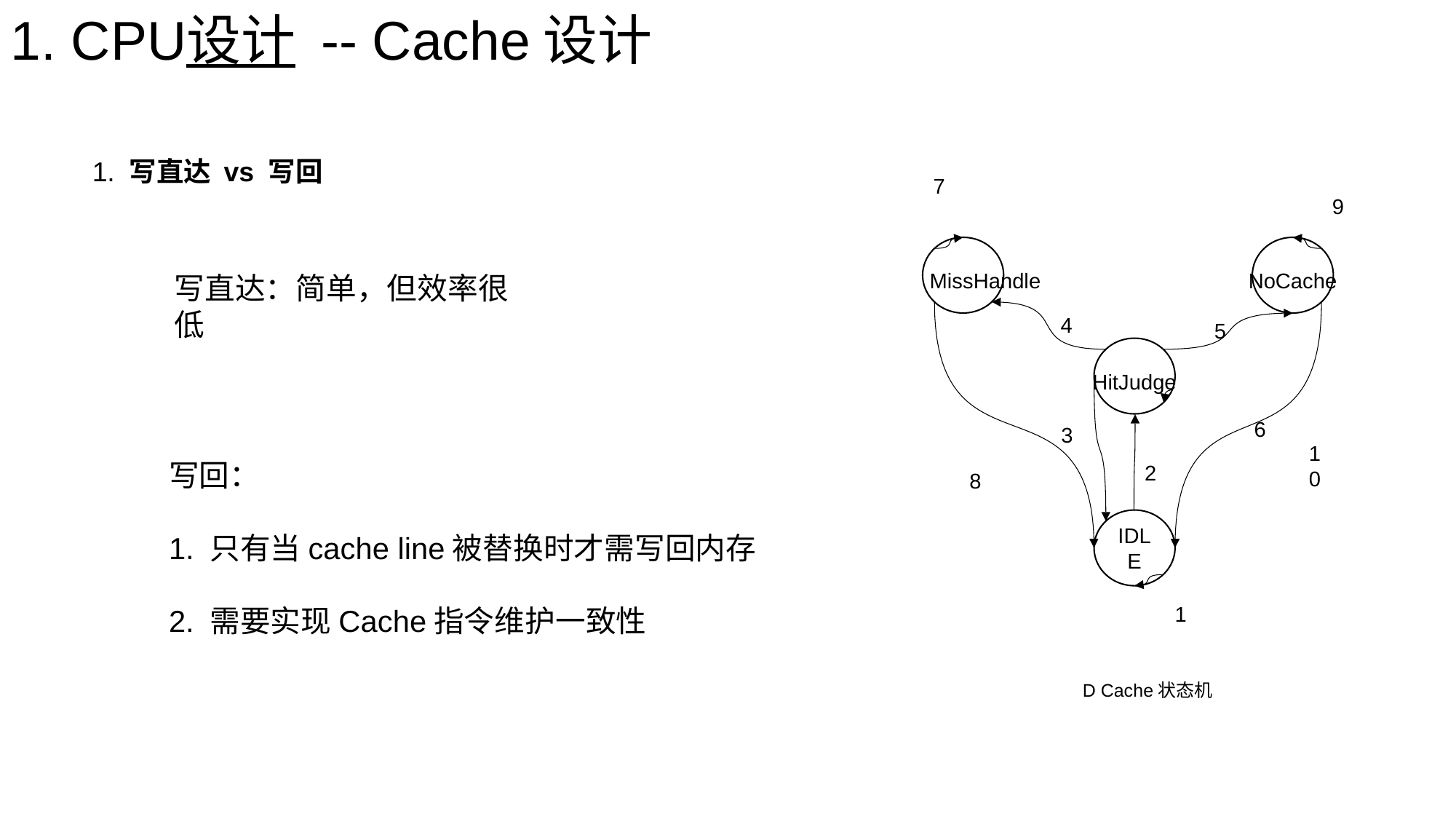

1. CPU设计 -- Cache设计
1. 写直达 vs 写回
7
9

NoCache

MissHandle
4
5

HitJudge
6
3
10
2
8
IDLE
1
D Cache状态机
写直达：简单，但效率很低
写回：

1. 只有当cache line被替换时才需写回内存

2. 需要实现Cache指令维护一致性